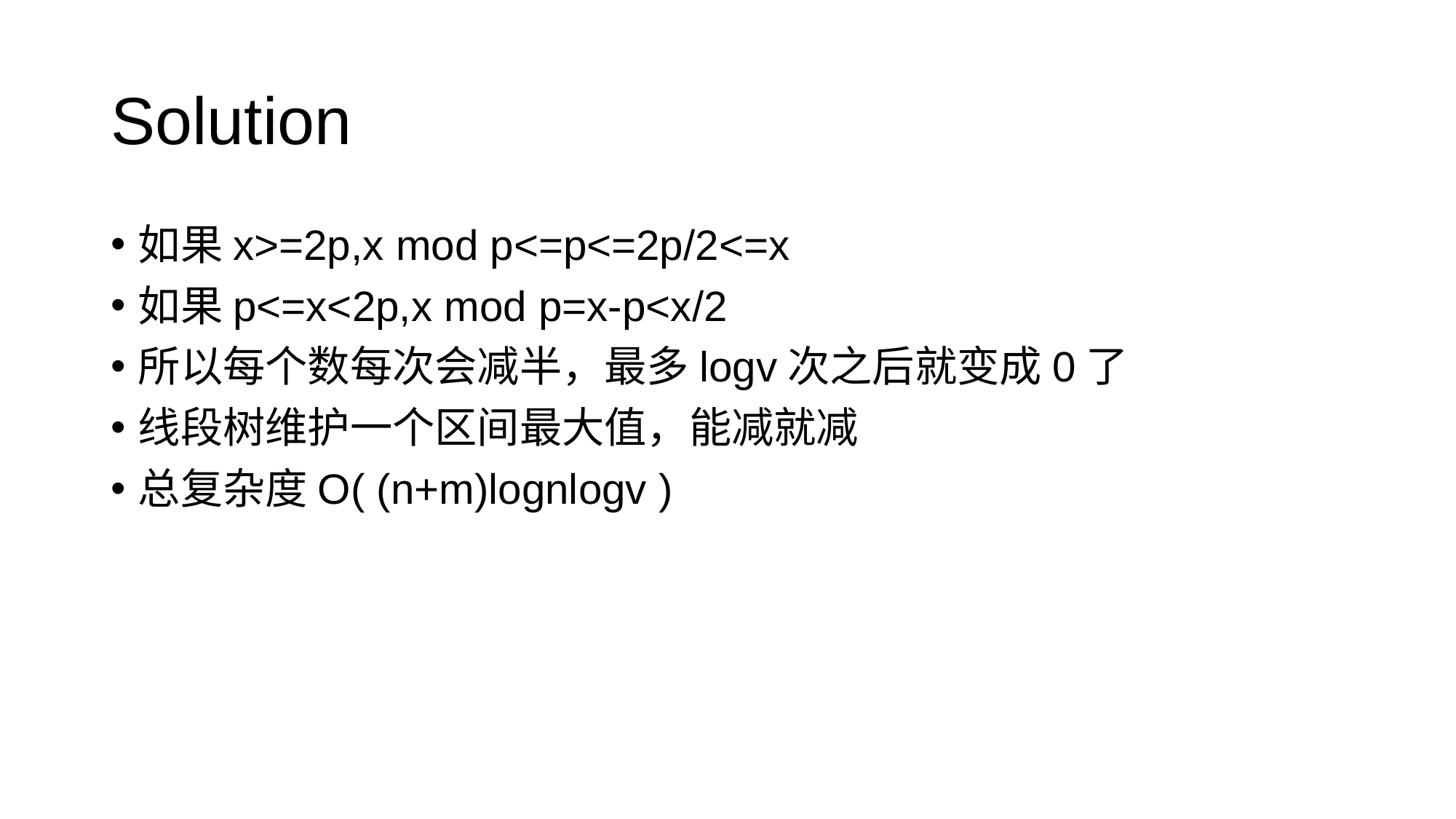

# Solution
如果x>=2p,x mod p<=p<=2p/2<=x
如果p<=x<2p,x mod p=x-p<x/2
所以每个数每次会减半，最多logv次之后就变成0了
线段树维护一个区间最大值，能减就减
总复杂度O( (n+m)lognlogv )